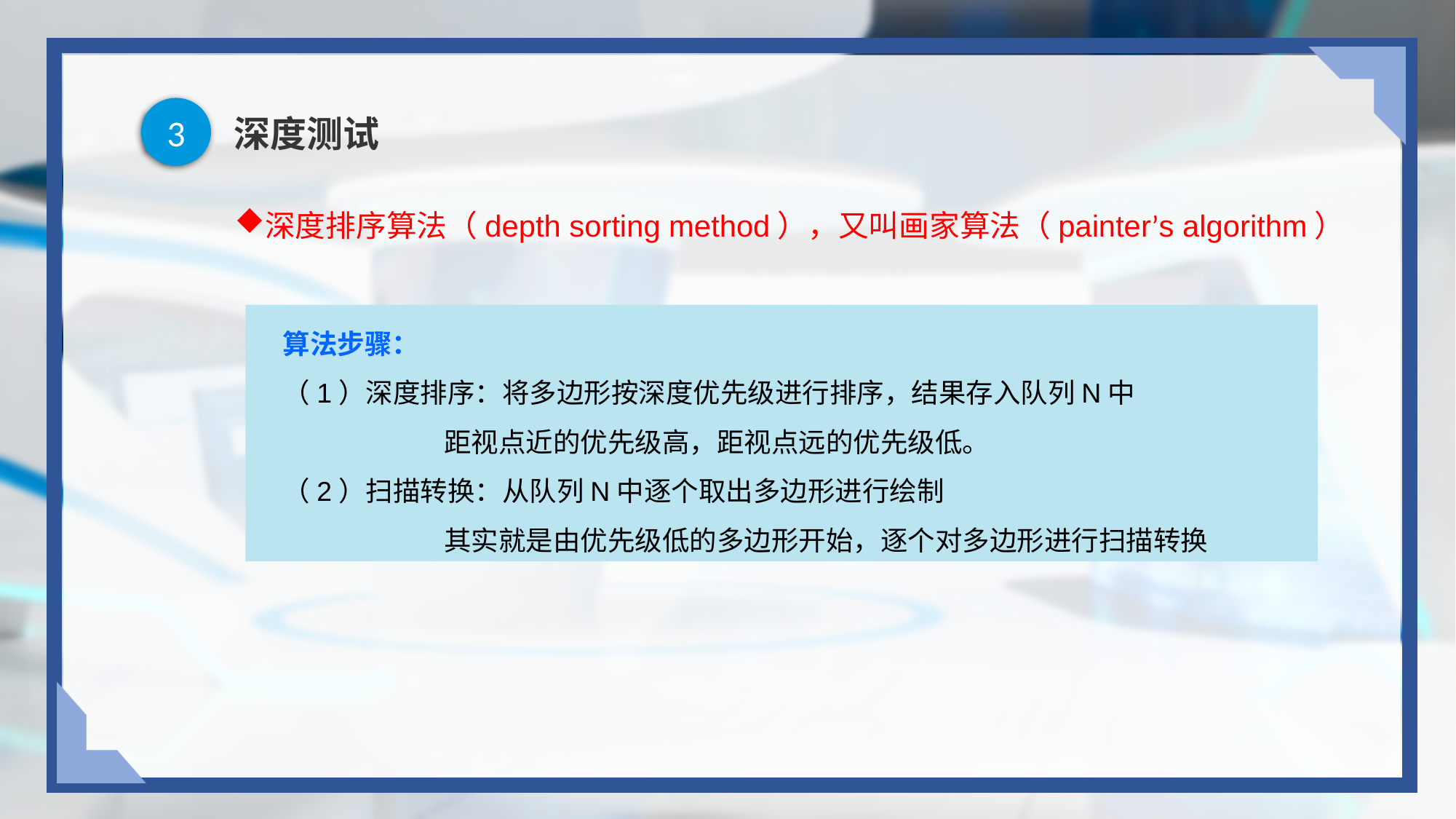

3
# 深度测试
深度排序算法（depth sorting method），又叫画家算法（painter’s algorithm）
算法步骤：
（1）深度排序：将多边形按深度优先级进行排序，结果存入队列N中
                         距视点近的优先级高，距视点远的优先级低。
（2）扫描转换：从队列N中逐个取出多边形进行绘制
                         其实就是由优先级低的多边形开始，逐个对多边形进行扫描转换